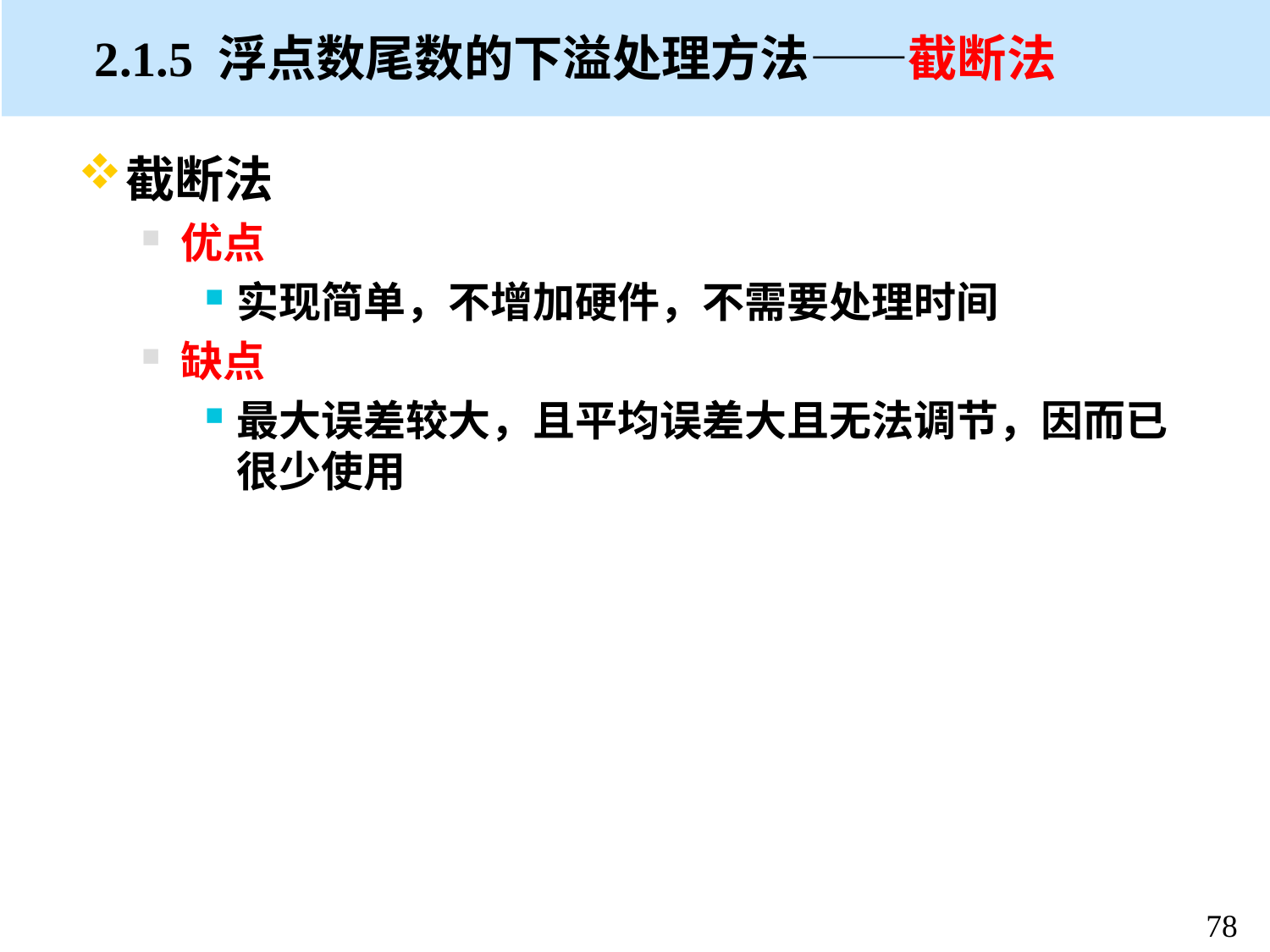

# 2.1.5 浮点数尾数的下溢处理方法——截断法
截断法
优点
实现简单，不增加硬件，不需要处理时间
缺点
最大误差较大，且平均误差大且无法调节，因而已很少使用